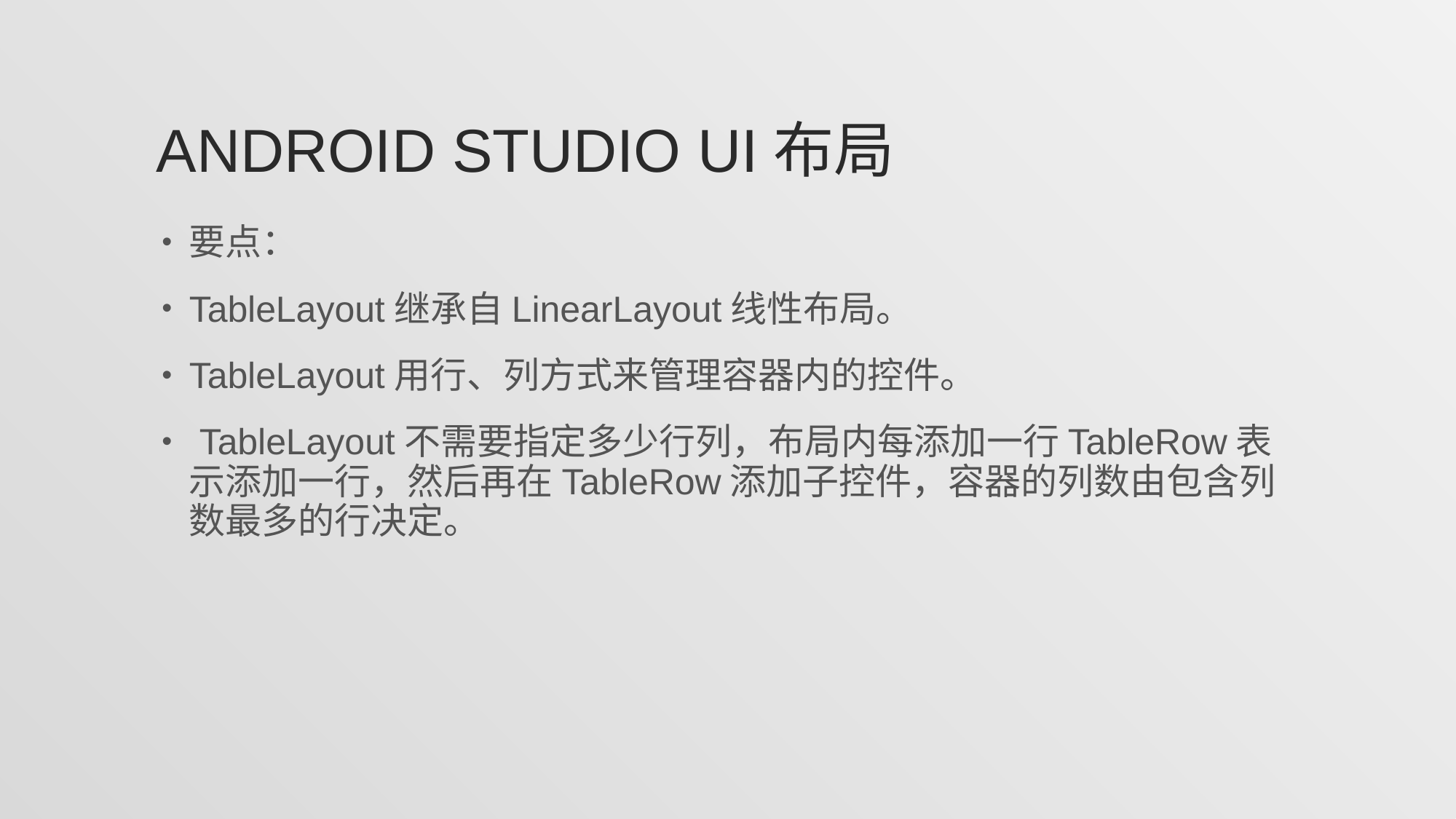

# Android studio UI布局
要点：
TableLayout继承自LinearLayout线性布局。
TableLayout用行、列方式来管理容器内的控件。
 TableLayout不需要指定多少行列，布局内每添加一行TableRow表示添加一行，然后再在TableRow添加子控件，容器的列数由包含列数最多的行决定。